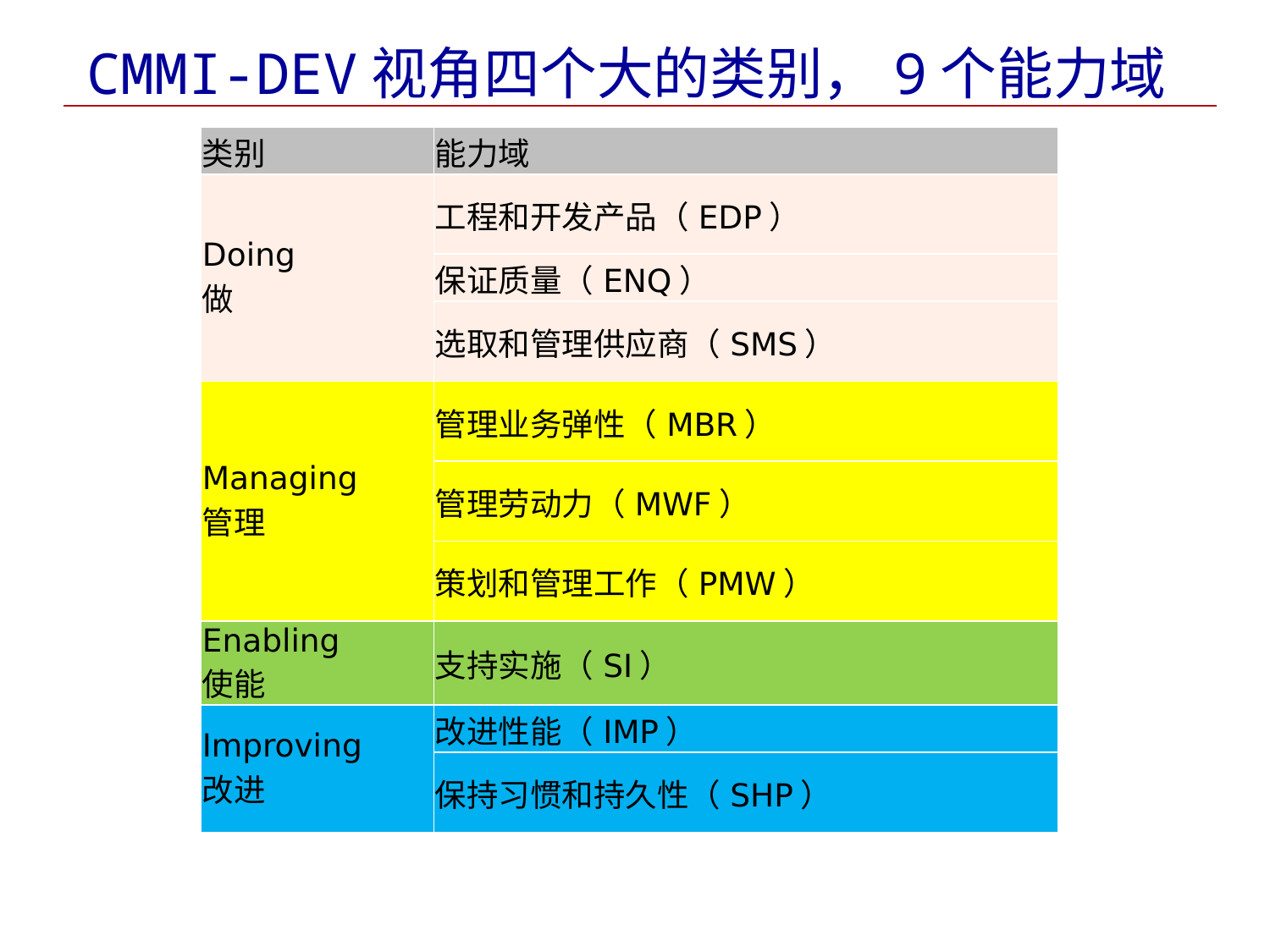

# CMMI-DEV视角四个大的类别，9个能力域
| 类别 | 能力域 |
| --- | --- |
| Doing 做 | 工程和开发产品（EDP） |
|  | 保证质量（ENQ） |
|  | 选取和管理供应商（SMS） |
| Managing 管理 | 管理业务弹性（MBR） |
|  | 管理劳动力（MWF） |
|  | 策划和管理工作（PMW） |
| Enabling 使能 | 支持实施（SI） |
| Improving 改进 | 改进性能（IMP） |
|  | 保持习惯和持久性（SHP） |